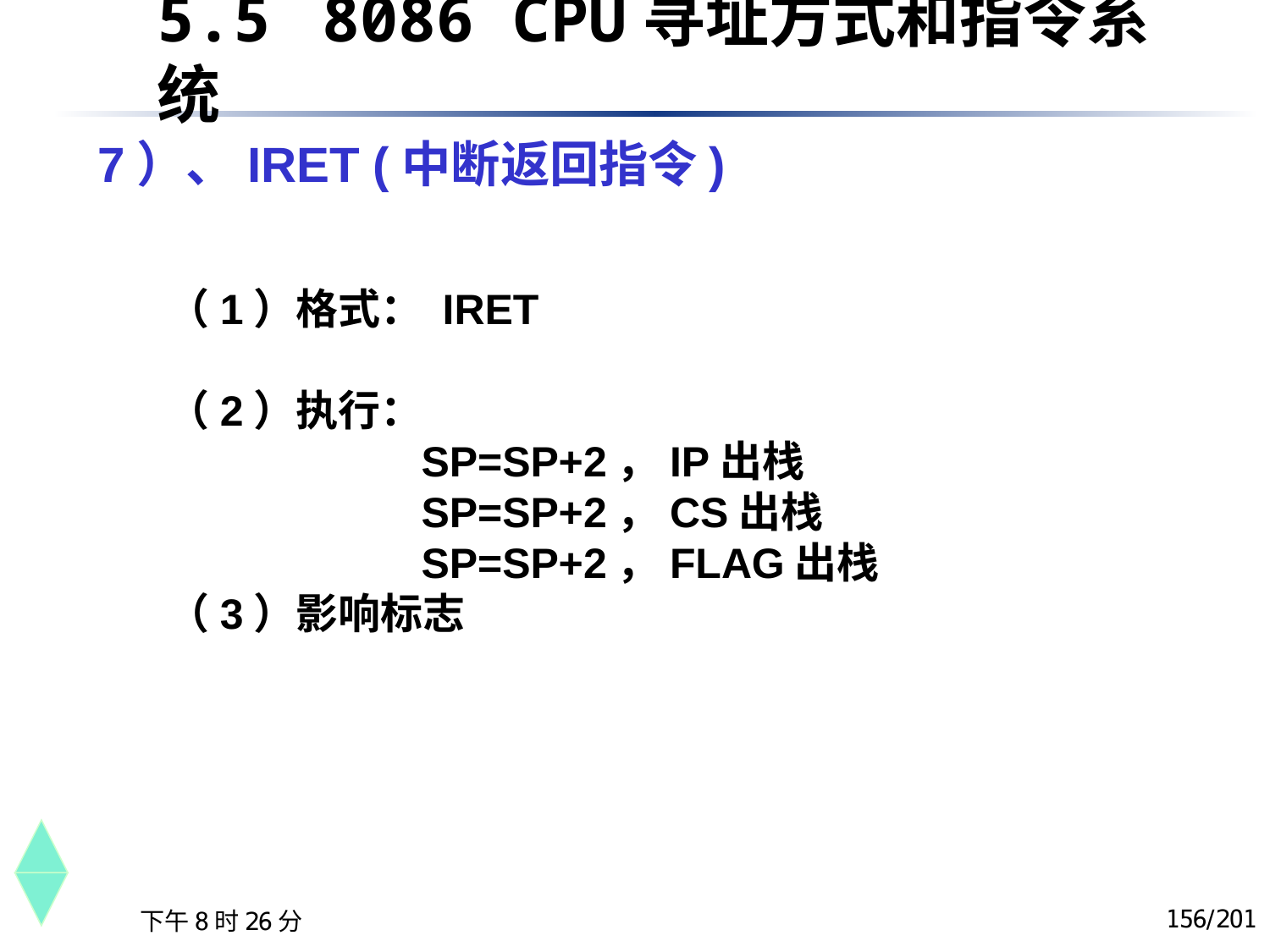

5.5	 8086 CPU寻址方式和指令系统
# 7）、IRET (中断返回指令)
（1）格式： IRET

（2）执行：
		SP=SP+2，IP出栈
		SP=SP+2，CS出栈
		SP=SP+2，FLAG出栈
（3）影响标志
156/201
下午8时26分